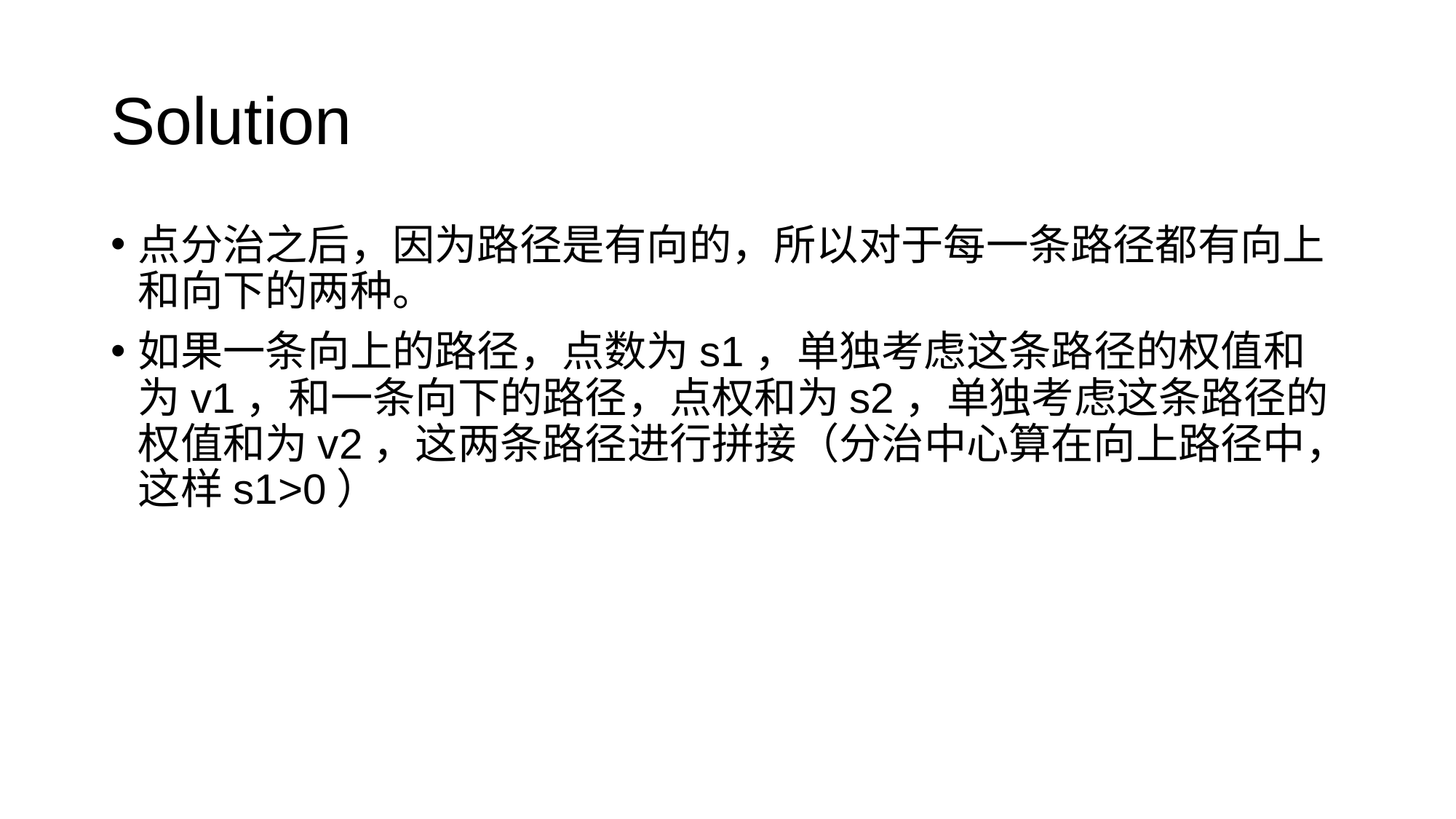

# Solution
点分治之后，因为路径是有向的，所以对于每一条路径都有向上和向下的两种。
如果一条向上的路径，点数为s1，单独考虑这条路径的权值和为v1，和一条向下的路径，点权和为s2，单独考虑这条路径的权值和为v2，这两条路径进行拼接（分治中心算在向上路径中，这样s1>0）